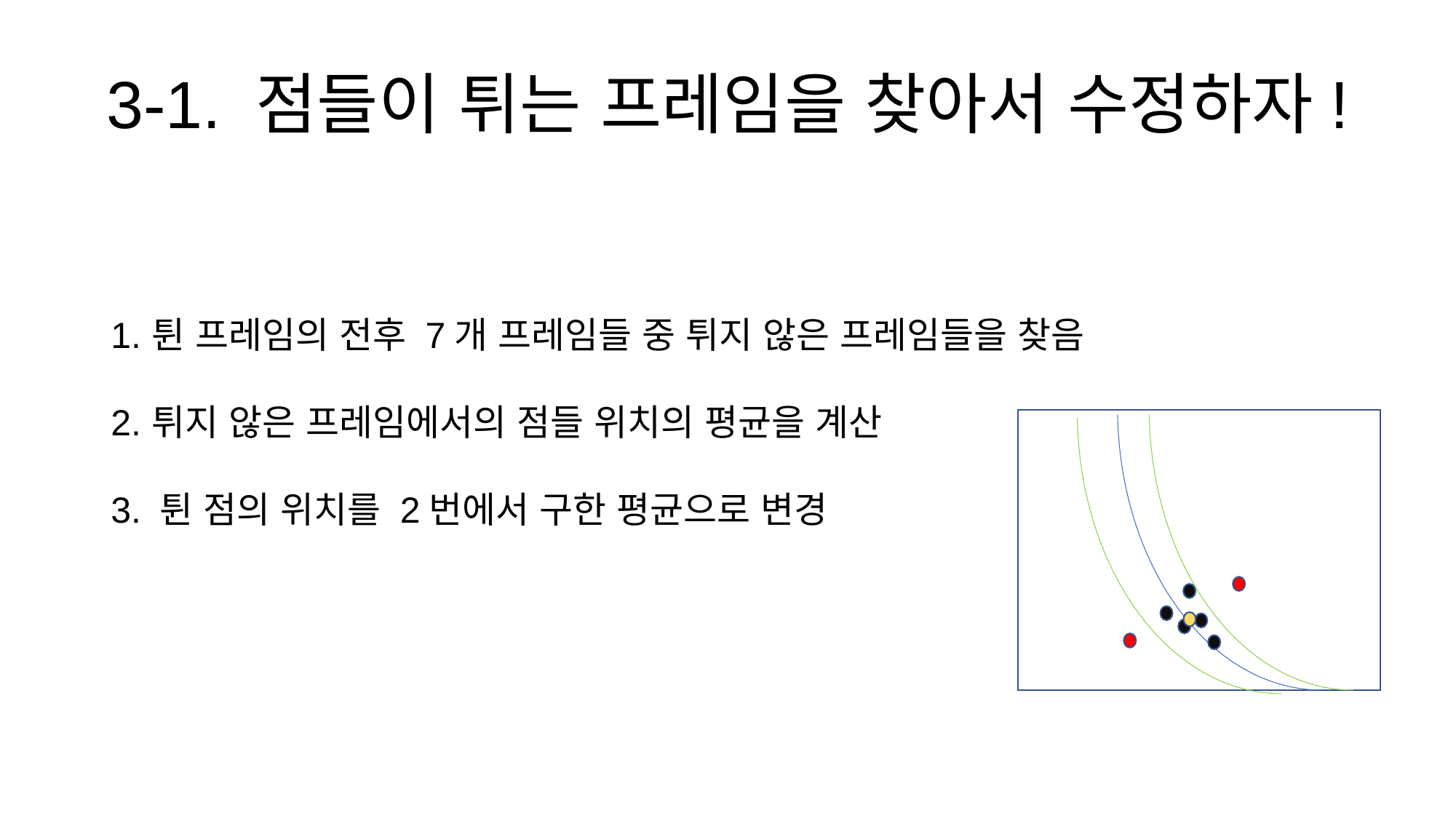

# 3-1. 점들이 튀는 프레임을 찾아서 수정하자!

튄 프레임의 전후 7개 프레임들 중 튀지 않은 프레임들을 찾음

튀지 않은 프레임에서의 점들 위치의 평균을 계산

3. 튄 점의 위치를 2번에서 구한 평균으로 변경